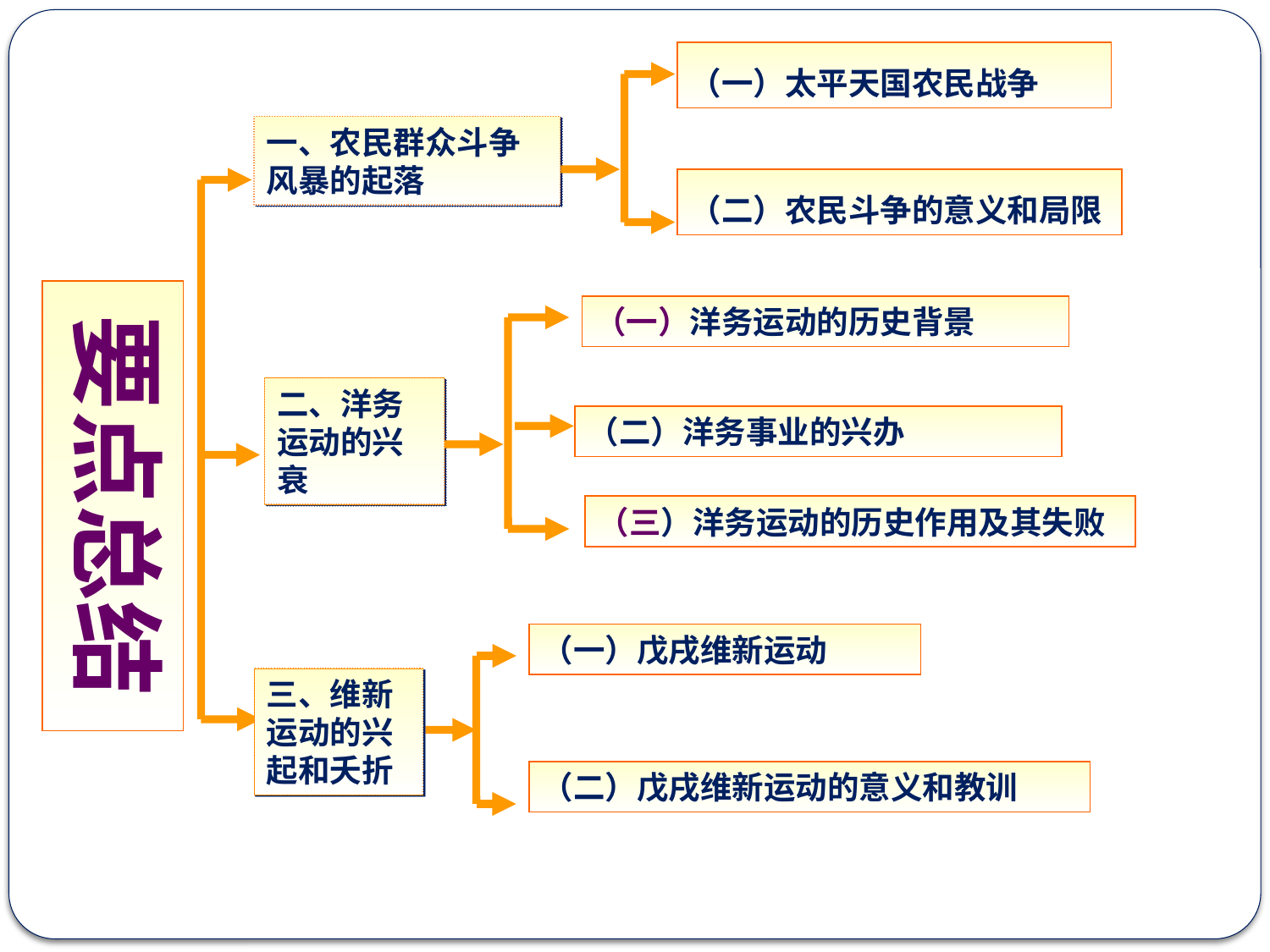

（一）太平天国农民战争

一、农民群众斗争风暴的起落

（二）农民斗争的意义和局限

要点总结
（一）洋务运动的历史背景

二、洋务运动的兴衰
（二）洋务事业的兴办

（三）洋务运动的历史作用及其失败

（一）戊戌维新运动

三、维新运动的兴起和夭折

（二）戊戌维新运动的意义和教训